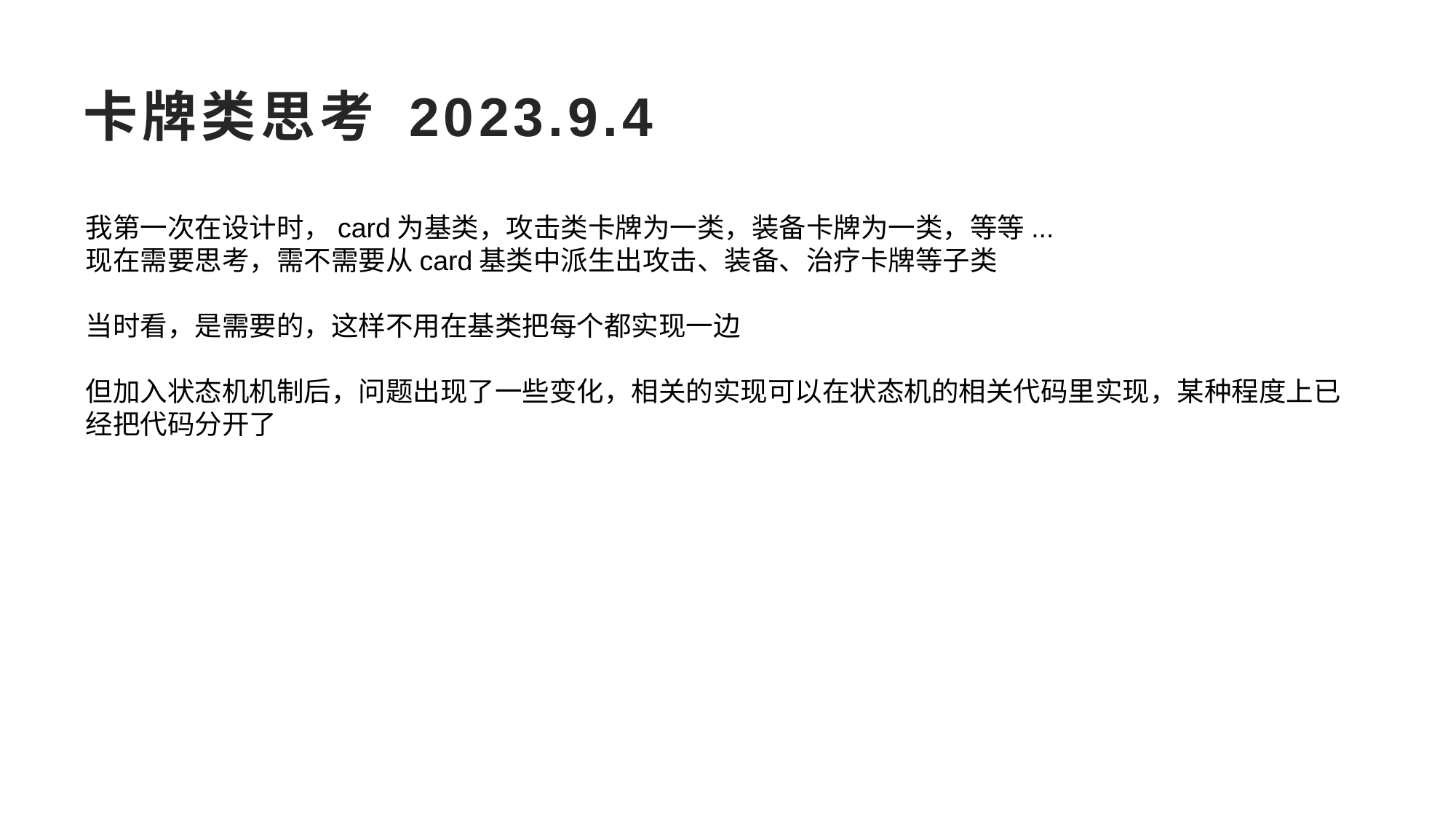

# 卡牌类思考 2023.9.4
我第一次在设计时，card为基类，攻击类卡牌为一类，装备卡牌为一类，等等...
现在需要思考，需不需要从card基类中派生出攻击、装备、治疗卡牌等子类

当时看，是需要的，这样不用在基类把每个都实现一边

但加入状态机机制后，问题出现了一些变化，相关的实现可以在状态机的相关代码里实现，某种程度上已经把代码分开了